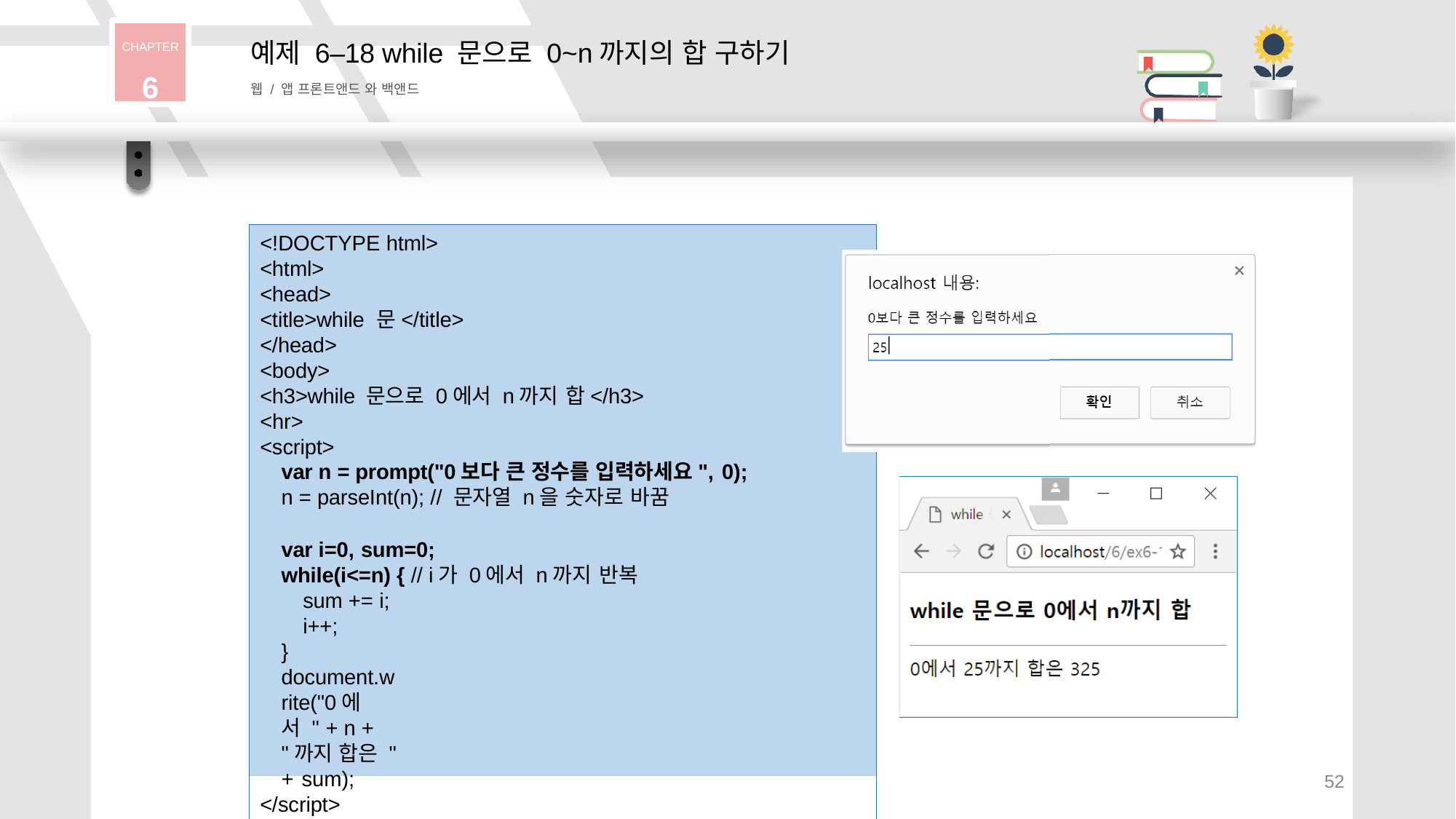

CHAPTER

6

# 예제 6–18 while 문으로 0~n까지의 합 구하기

웹 / 앱 프론트앤드 와 백앤드

<!DOCTYPE html>
<html>
<head>
<title>while 문</title>
</head>
<body>
<h3>while 문으로 0에서 n까지 합</h3>
<hr>
<script>
var n = prompt("0보다 큰 정수를 입력하세요", 0);
n = parseInt(n); // 문자열 n을 숫자로 바꿈

var i=0, sum=0;
while(i<=n) { // i가 0에서 n까지 반복
sum += i;  i++;
}
document.write("0에서 " + n + "까지 합은 " + sum);
</script>
</body>
</html>

52